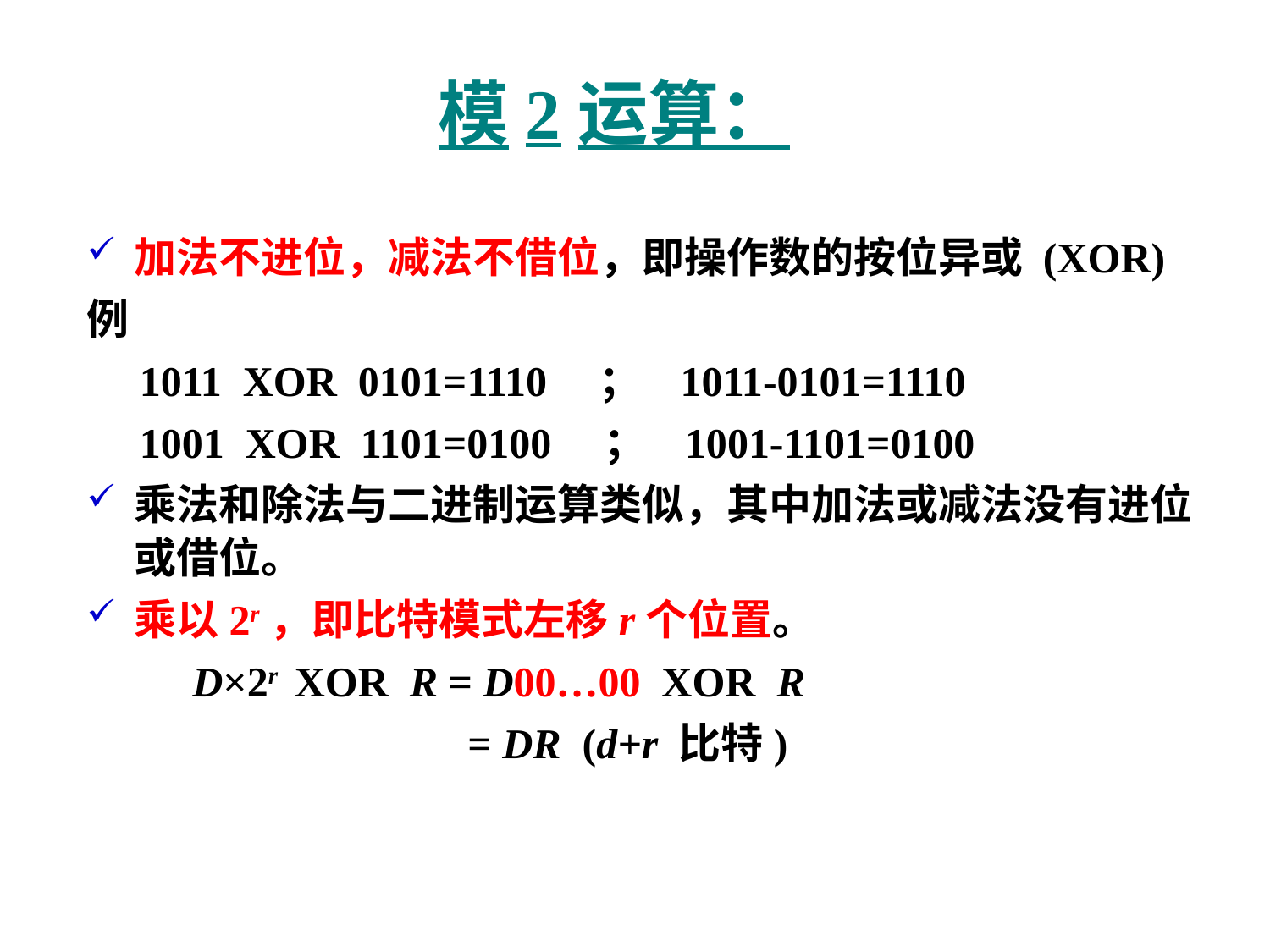

# 模2运算：
加法不进位，减法不借位，即操作数的按位异或 (XOR)
例
     1011  XOR  0101=1110    ；   1011-0101=1110
     1001  XOR  1101=0100    ；   1001-1101=0100
乘法和除法与二进制运算类似，其中加法或减法没有进位或借位。
乘以2r，即比特模式左移r个位置。
          D×2r  XOR  R = D00…00  XOR  R
                                    = DR  (d+r 比特)
35